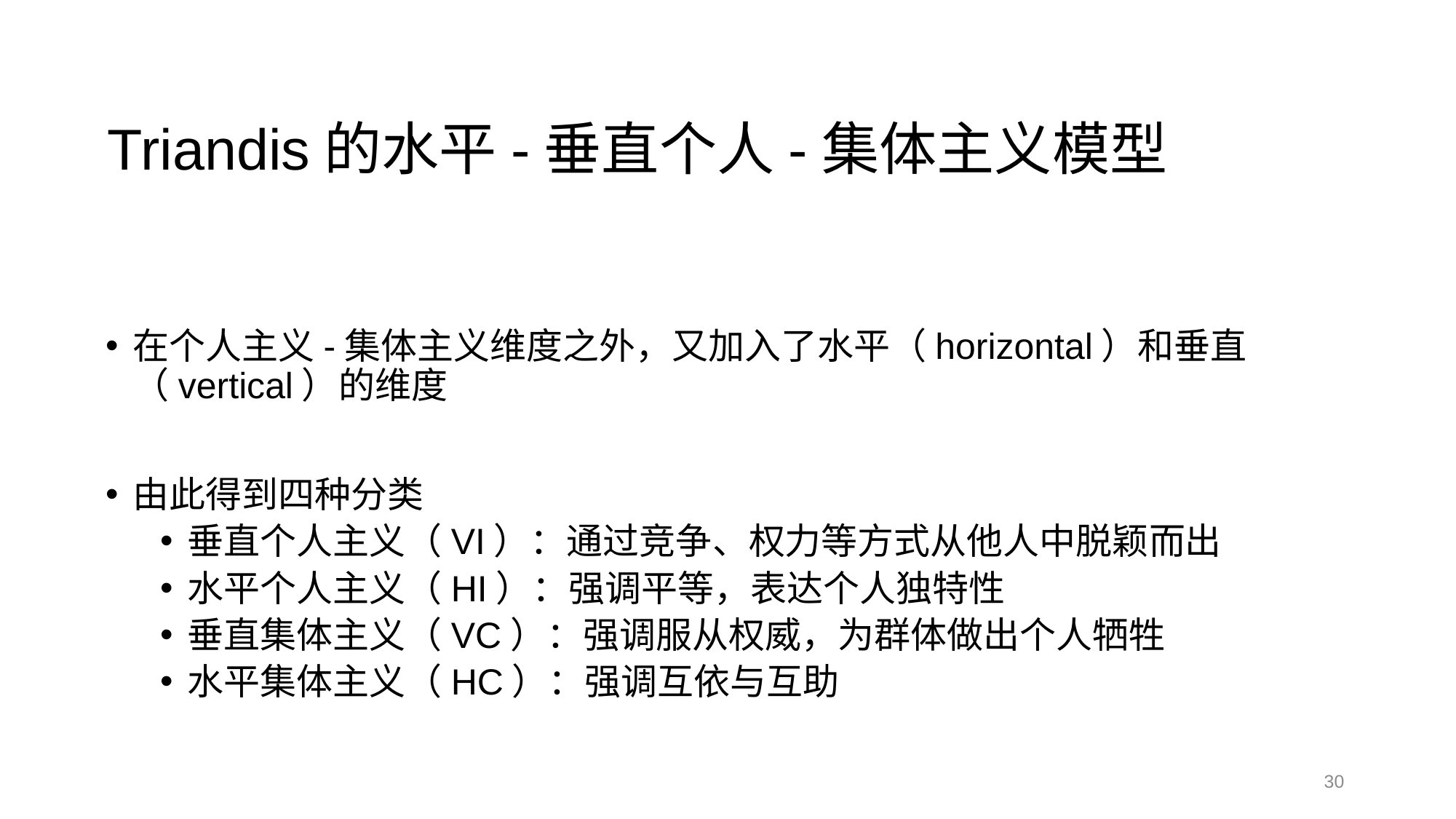

# Triandis的水平-垂直个人-集体主义模型
在个人主义-集体主义维度之外，又加入了水平（horizontal）和垂直（vertical）的维度

由此得到四种分类
垂直个人主义（VI）：通过竞争、权力等方式从他人中脱颖而出
水平个人主义（HI）：强调平等，表达个人独特性
垂直集体主义（VC）：强调服从权威，为群体做出个人牺牲
水平集体主义（HC）：强调互依与互助
30